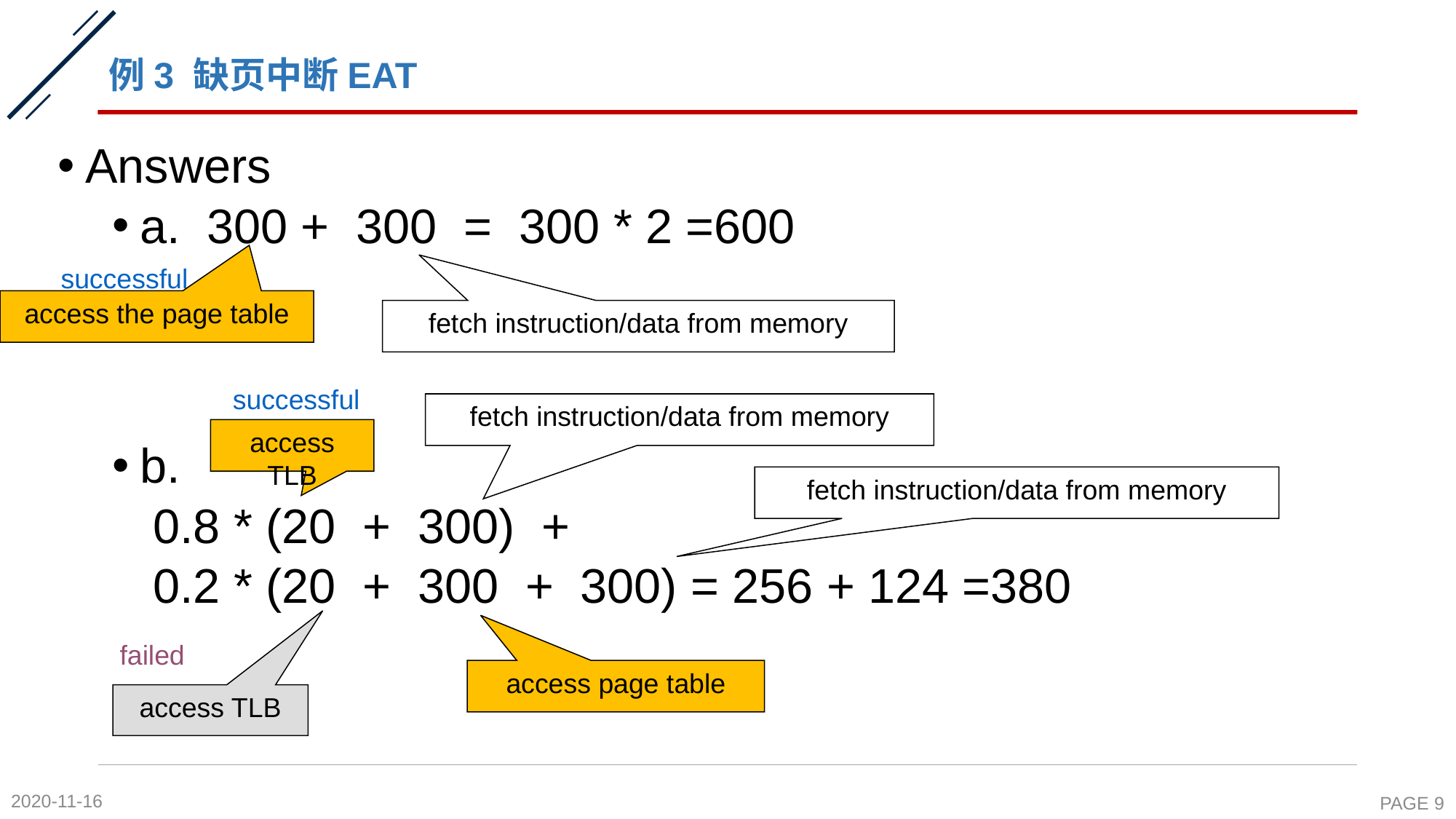

# 例3 缺页中断EAT
Answers
a.  300 +  300  =  300 * 2 =600

b.
   0.8 * (20  +  300)  +
   0.2 * (20  +  300  +  300) = 256 + 124 =380
successful
access the page table
fetch instruction/data from memory
successful
fetch instruction/data from memory
access TLB
fetch instruction/data from memory
failed
access page table
access TLB
2020-11-16
PAGE 9